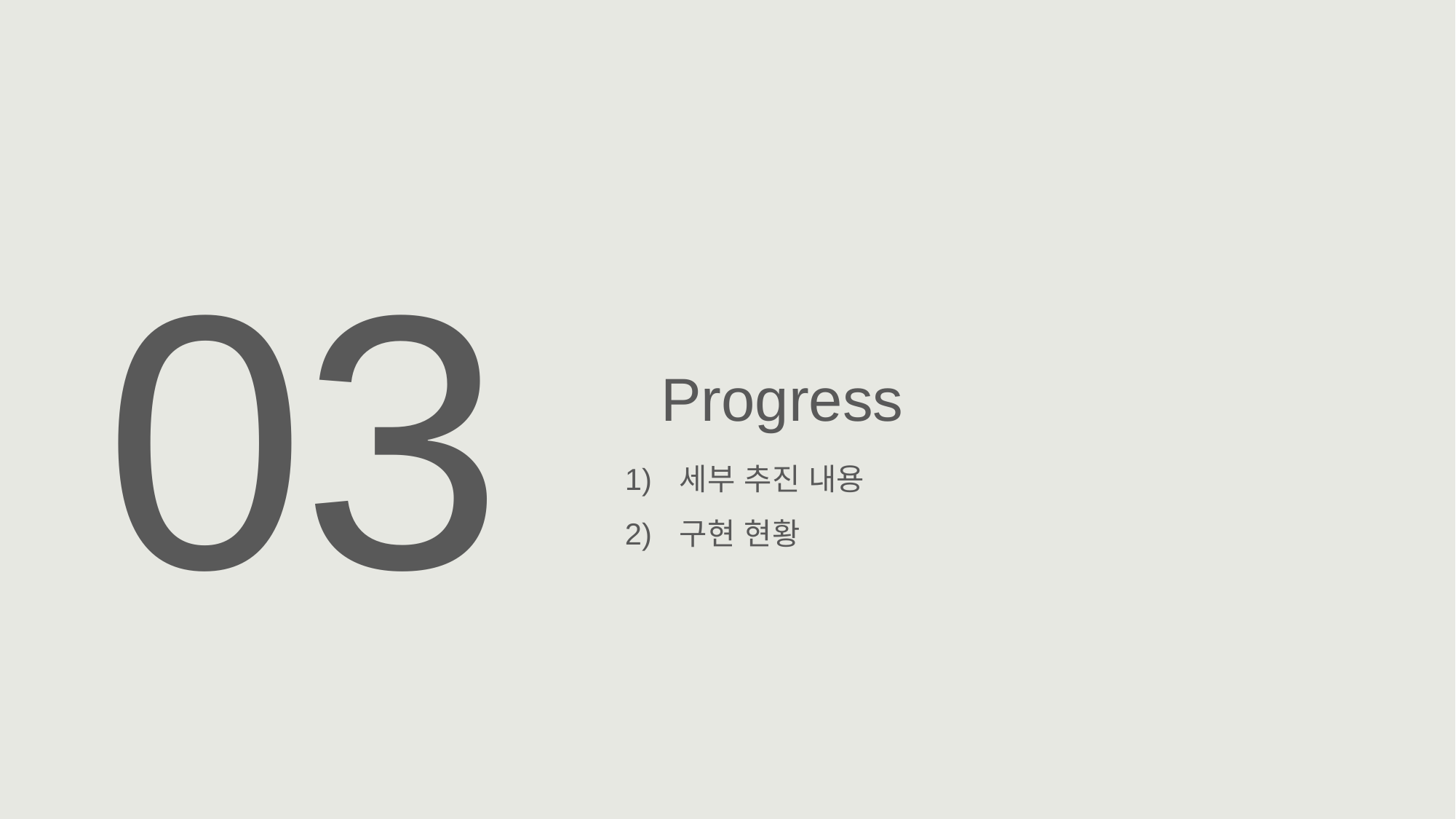

03
Progress
세부 추진 내용
구현 현황